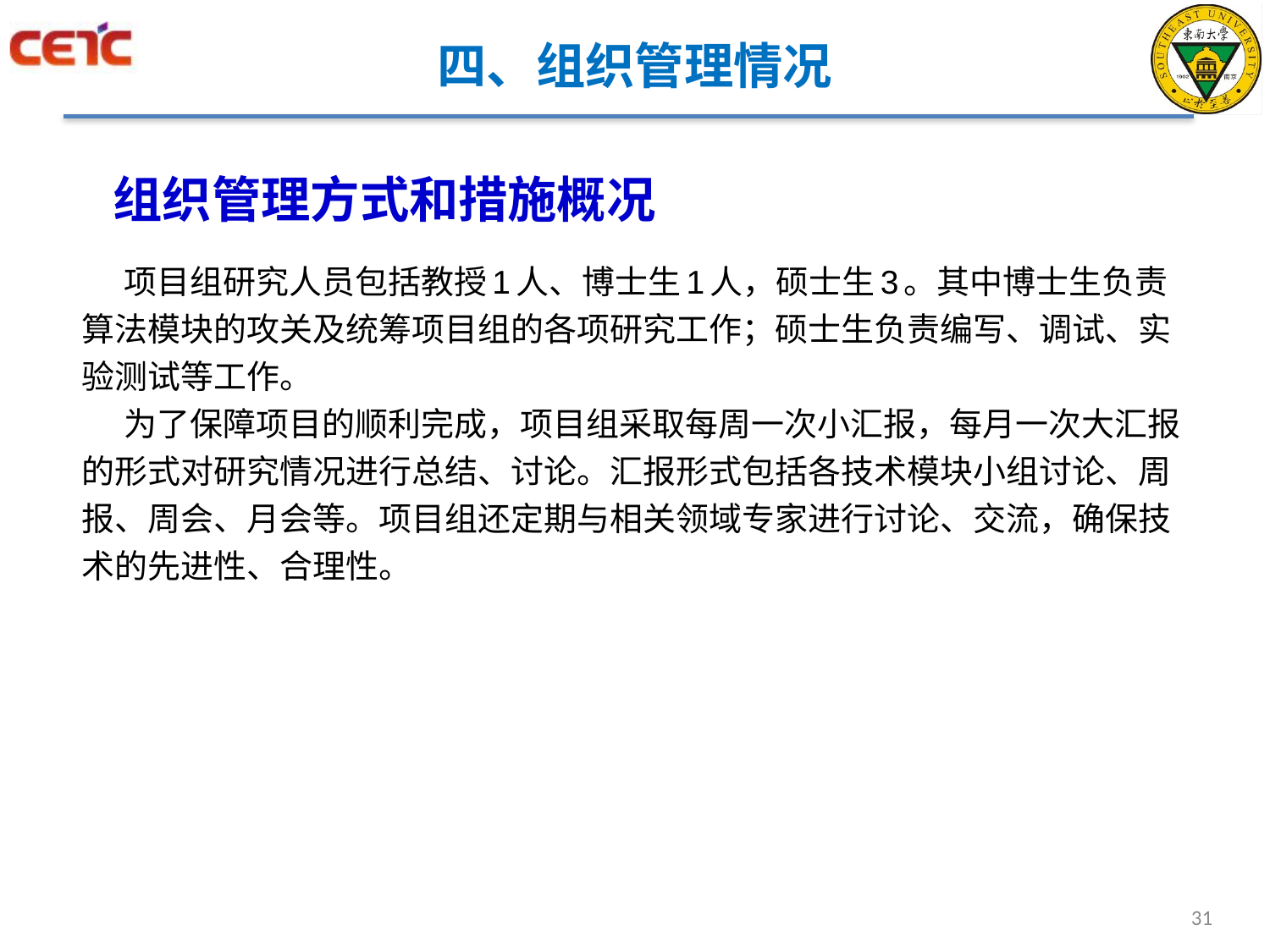

# 四、组织管理情况
组织管理方式和措施概况

     项目组研究人员包括教授1人、博士生1人，硕士生3。其中博士生负责算法模块的攻关及统筹项目组的各项研究工作；硕士生负责编写、调试、实验测试等工作。
     为了保障项目的顺利完成，项目组采取每周一次小汇报，每月一次大汇报的形式对研究情况进行总结、讨论。汇报形式包括各技术模块小组讨论、周报、周会、月会等。项目组还定期与相关领域专家进行讨论、交流，确保技术的先进性、合理性。
31